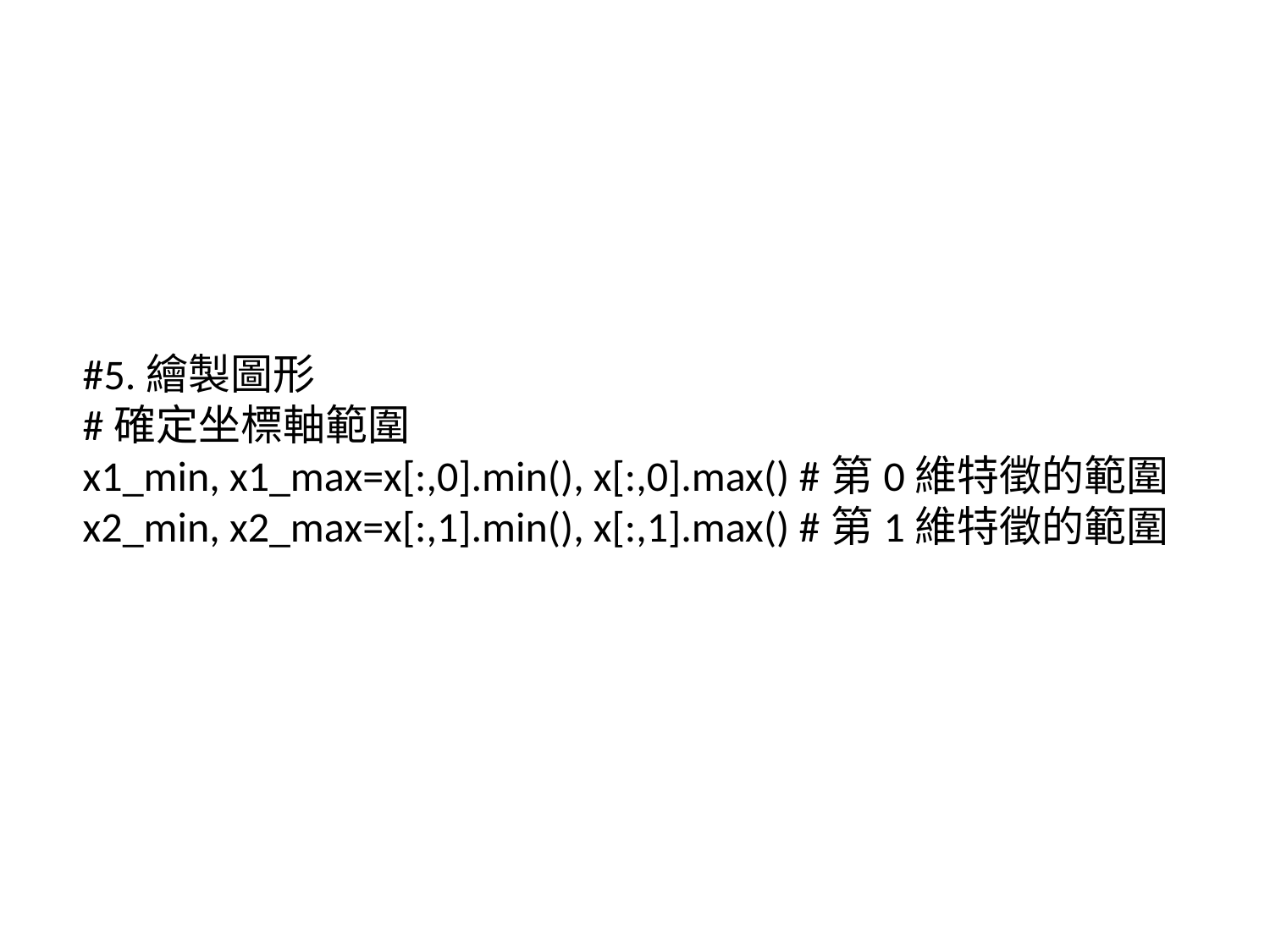

#5.繪製圖形
#確定坐標軸範圍
x1_min, x1_max=x[:,0].min(), x[:,0].max() #第0維特徵的範圍
x2_min, x2_max=x[:,1].min(), x[:,1].max() #第1維特徵的範圍